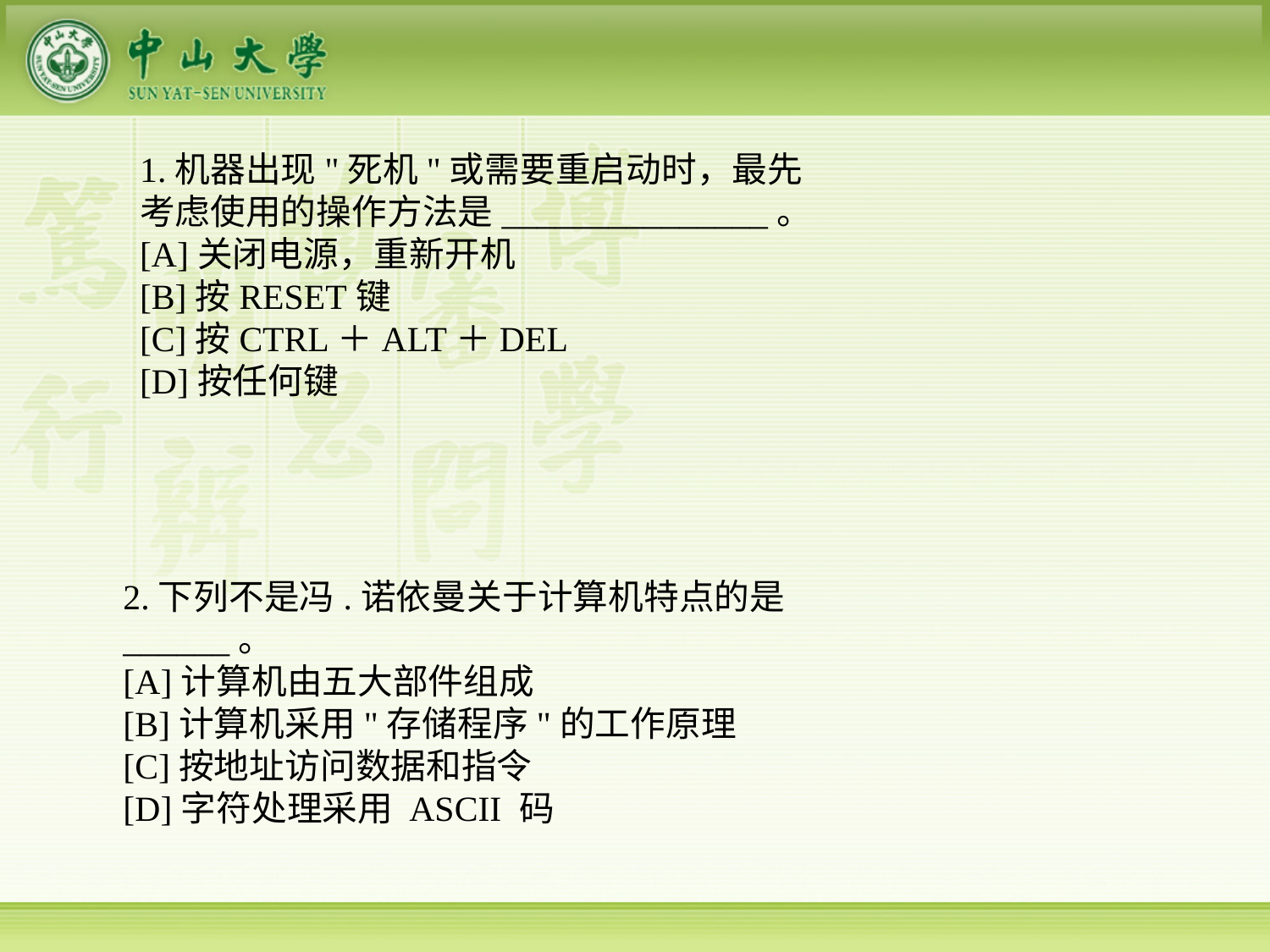

1.机器出现"死机"或需要重启动时，最先考虑使用的操作方法是_______________。
[A]关闭电源，重新开机
[B]按RESET键
[C]按CTRL＋ALT＋DEL
[D]按任何键
2.下列不是冯.诺依曼关于计算机特点的是______。
[A]计算机由五大部件组成
[B]计算机采用"存储程序"的工作原理
[C]按地址访问数据和指令
[D]字符处理采用 ASCII 码

2